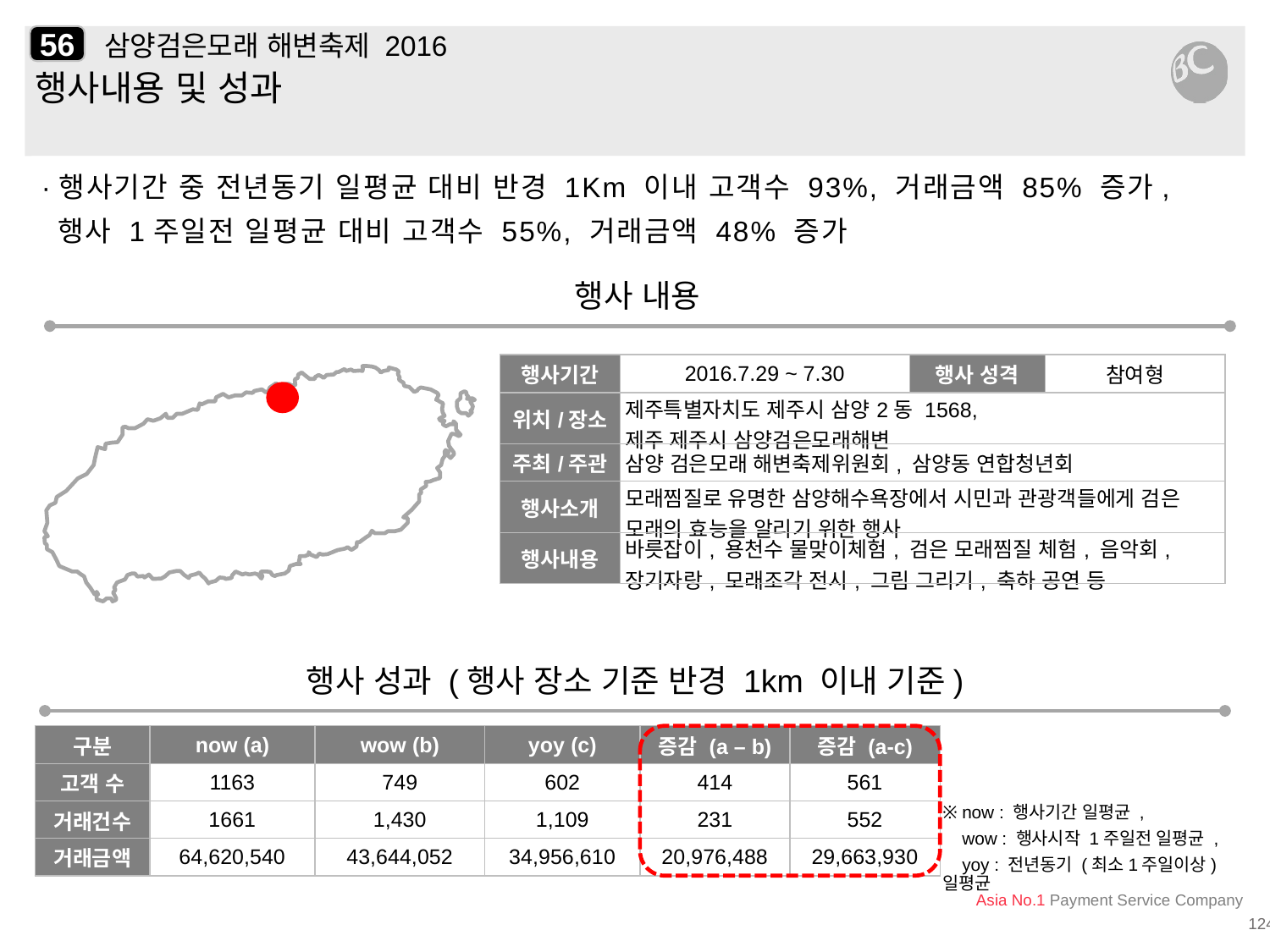

56
# 삼양검은모래 해변축제 2016
행사내용 및 성과
·행사기간 중 전년동기 일평균 대비 반경 1Km 이내 고객수 93%, 거래금액 85% 증가,
 행사 1주일전 일평균 대비 고객수 55%, 거래금액 48% 증가
행사 내용
| 행사기간 | 2016.7.29 ~ 7.30 | 행사 성격 | 참여형 |
| --- | --- | --- | --- |
| 위치/장소 | 제주특별자치도 제주시 삼양2동 1568, 제주 제주시 삼양검은모래해변 |  |  |
| 주최/주관 | 삼양 검은모래 해변축제위원회, 삼양동 연합청년회 |  |  |
| 행사소개 | 모래찜질로 유명한 삼양해수욕장에서 시민과 관광객들에게 검은 모래의 효능을 알리기 위한 행사 |  |  |
| 행사내용 | 바릇잡이, 용천수 물맞이체험, 검은 모래찜질 체험, 음악회, 장기자랑, 모래조각 전시, 그림 그리기, 축하 공연 등 |  |  |

행사 성과 (행사 장소 기준 반경 1km 이내 기준)
| 구분 | now (a) | wow (b) | yoy (c) | 증감 (a – b) | 증감 (a-c) |
| --- | --- | --- | --- | --- | --- |
| 고객 수 | 1163 | 749 | 602 | 414 | 561 |
| 거래건수 | 1661 | 1,430 | 1,109 | 231 | 552 |
| 거래금액 | 64,620,540 | 43,644,052 | 34,956,610 | 20,976,488 | 29,663,930 |

※ now : 행사기간 일평균 ,
    wow : 행사시작 1주일전 일평균 ,
    yoy : 전년동기 (최소1주일이상) 일평균